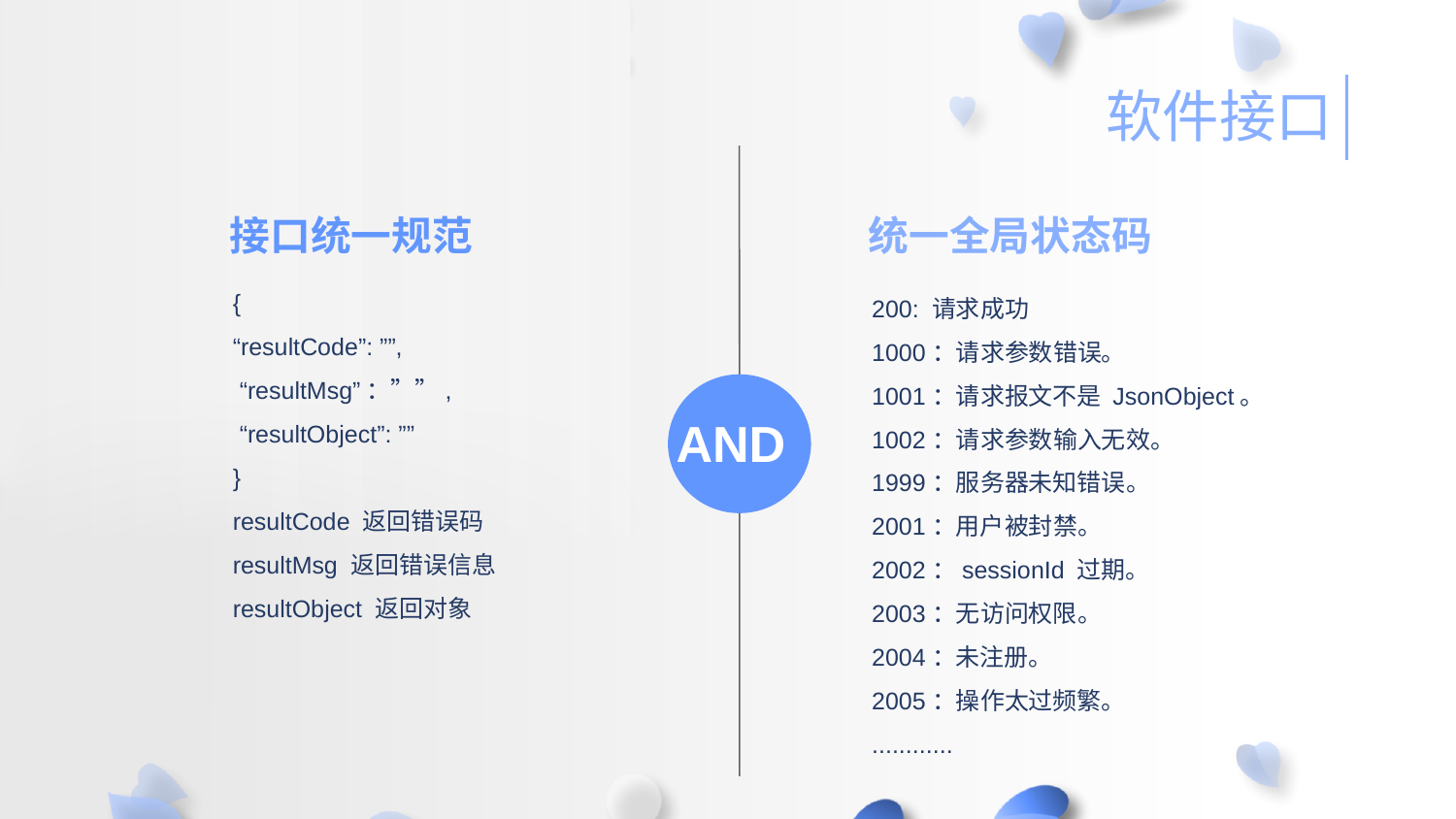

软件接口

接口统一规范
统一全局状态码
{
“resultCode”: ””,
 “resultMsg”：””,
 “resultObject”: ””
}
resultCode 返回错误码
resultMsg 返回错误信息
resultObject 返回对象
200: 请求成功
1000：请求参数错误。
1001：请求报文不是 JsonObject。
1002：请求参数输入无效。
1999：服务器未知错误。
2001：用户被封禁。
2002：sessionId 过期。
2003：无访问权限。
2004：未注册。
2005：操作太过频繁。
............

AND